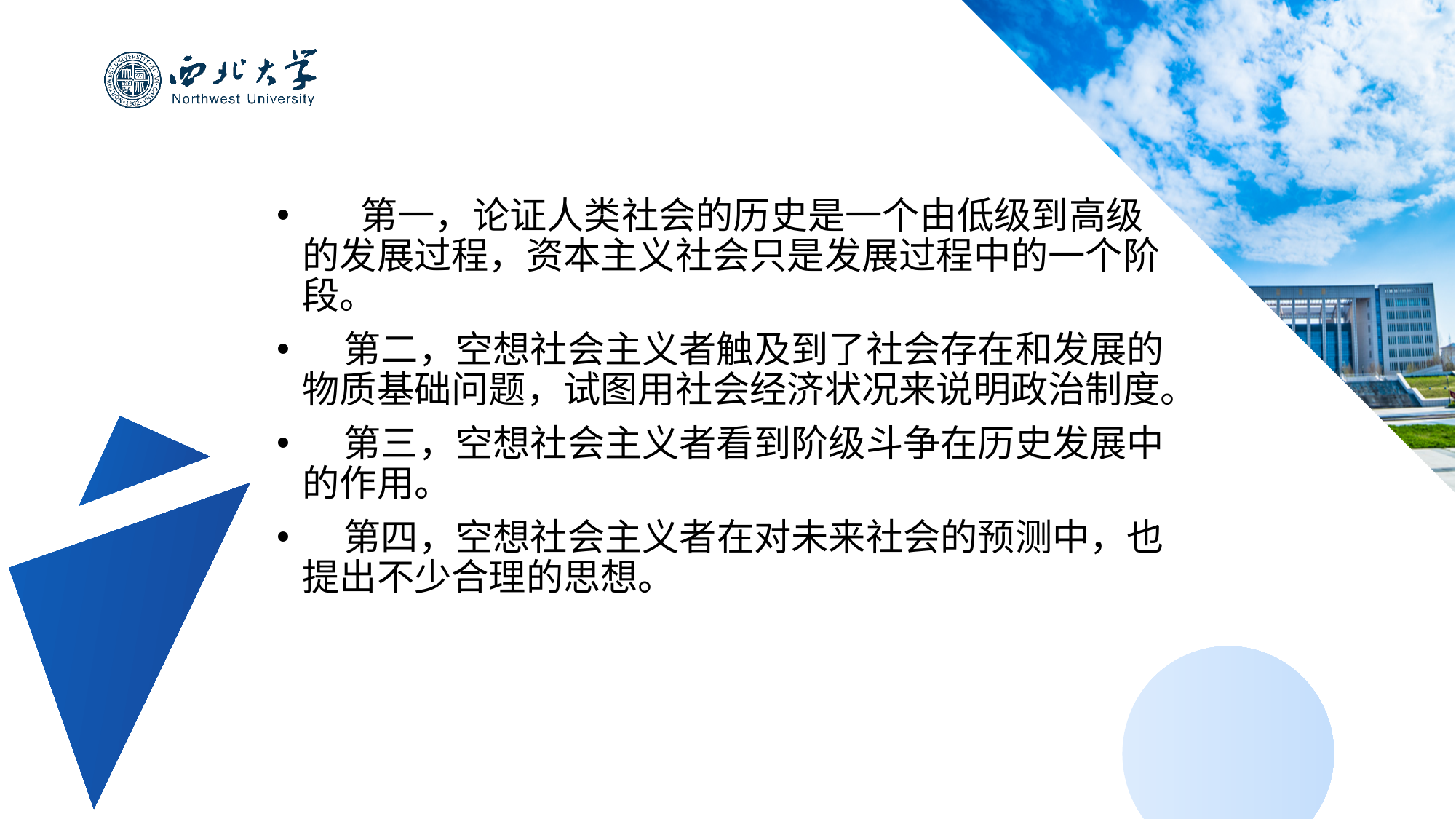

第一，论证人类社会的历史是一个由低级到高级的发展过程，资本主义社会只是发展过程中的一个阶段。
    第二，空想社会主义者触及到了社会存在和发展的物质基础问题，试图用社会经济状况来说明政治制度。
    第三，空想社会主义者看到阶级斗争在历史发展中的作用。
    第四，空想社会主义者在对未来社会的预测中，也提出不少合理的思想。